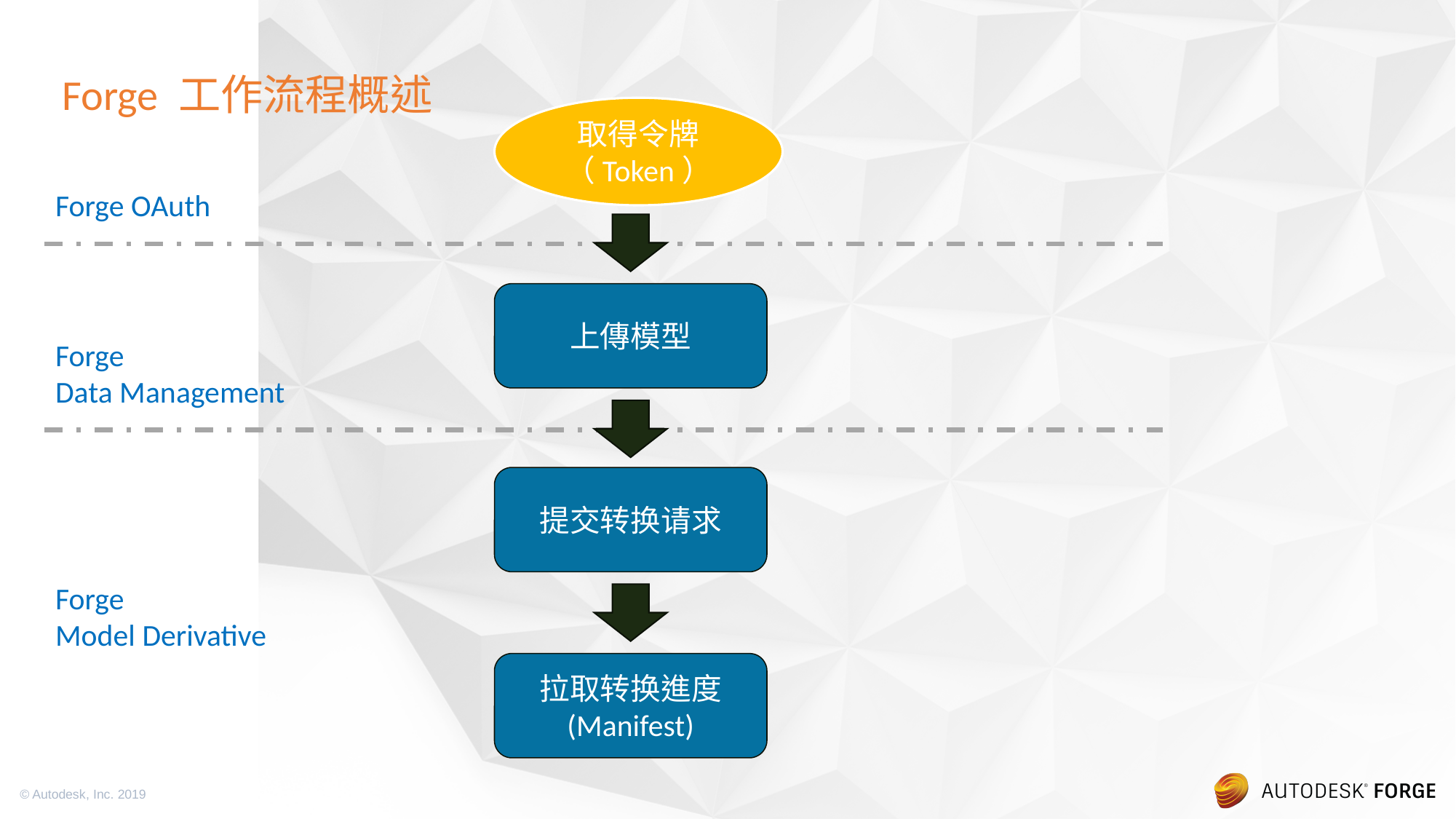

# Forge 工作流程概述
取得令牌
（Token）
Forge OAuth

上傳模型
Forge
Data Management

提交转换请求
Forge
Model Derivative

拉取转换進度 (Manifest)